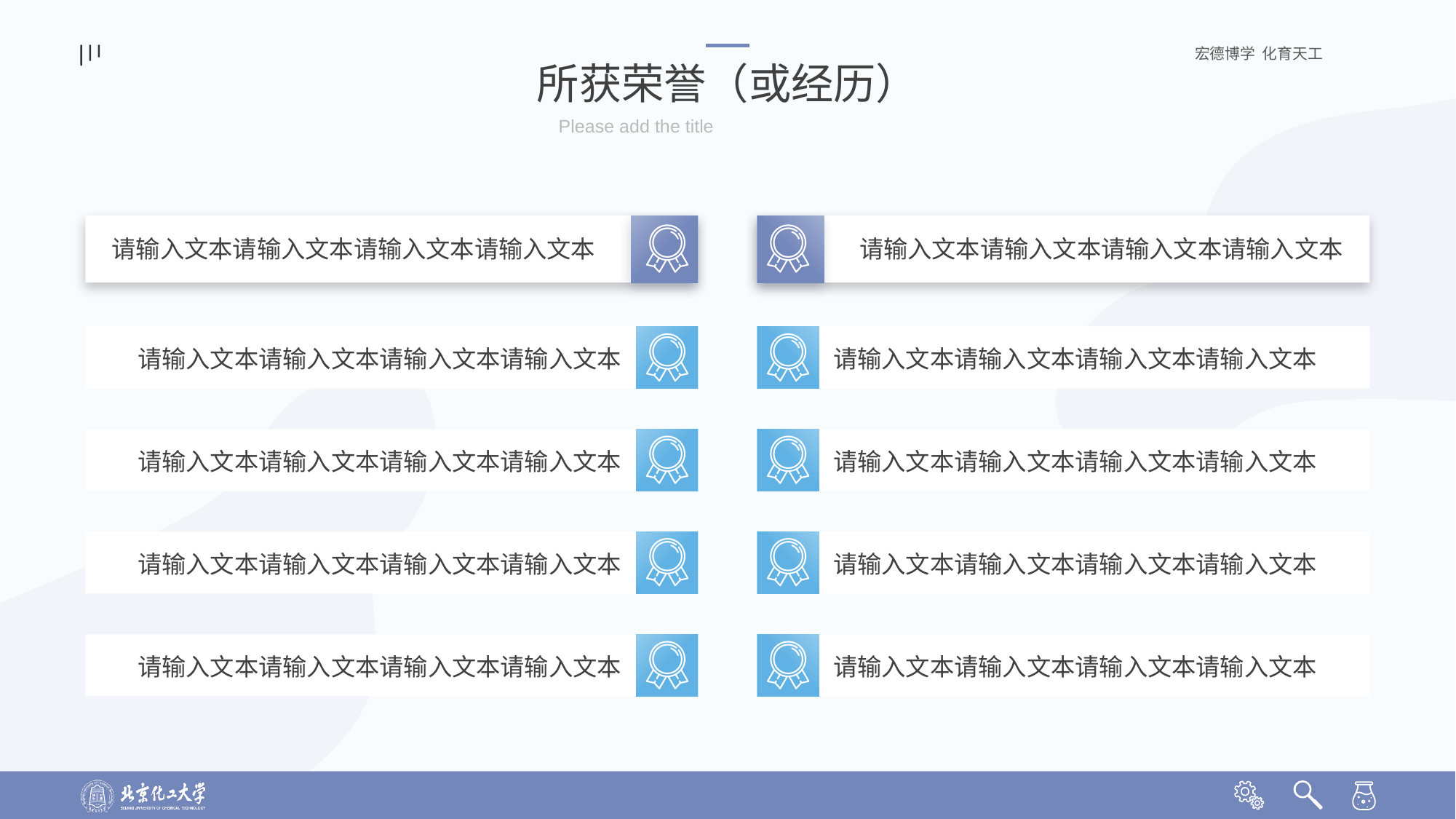

所获荣誉（或经历）
Please add the title
请输入标题

请输入标题

请输入文本请输入文本请输入文本请输入文本
请输入文本请输入文本请输入文本请输入文本
请输入标题

请输入标题

请输入文本请输入文本请输入文本请输入文本
请输入文本请输入文本请输入文本请输入文本
请输入标题

请输入标题

请输入文本请输入文本请输入文本请输入文本
请输入文本请输入文本请输入文本请输入文本
请输入标题

请输入标题

请输入文本请输入文本请输入文本请输入文本
请输入文本请输入文本请输入文本请输入文本
请输入标题

请输入标题

请输入文本请输入文本请输入文本请输入文本
请输入文本请输入文本请输入文本请输入文本